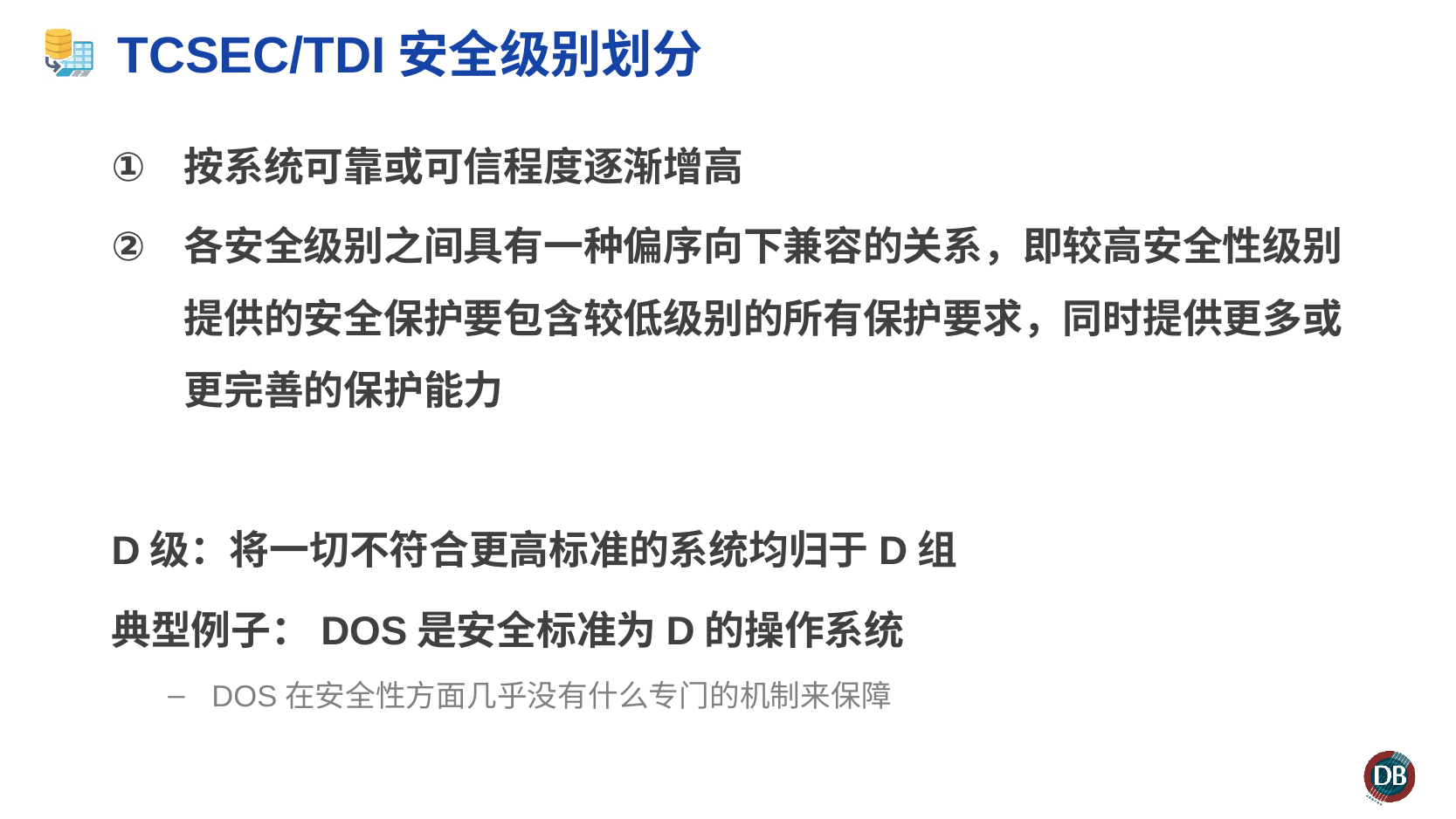

# TCSEC/TDI安全级别划分
按系统可靠或可信程度逐渐增高
各安全级别之间具有一种偏序向下兼容的关系，即较高安全性级别提供的安全保护要包含较低级别的所有保护要求，同时提供更多或更完善的保护能力

D级：将一切不符合更高标准的系统均归于D组
典型例子：DOS是安全标准为D的操作系统
 DOS在安全性方面几乎没有什么专门的机制来保障